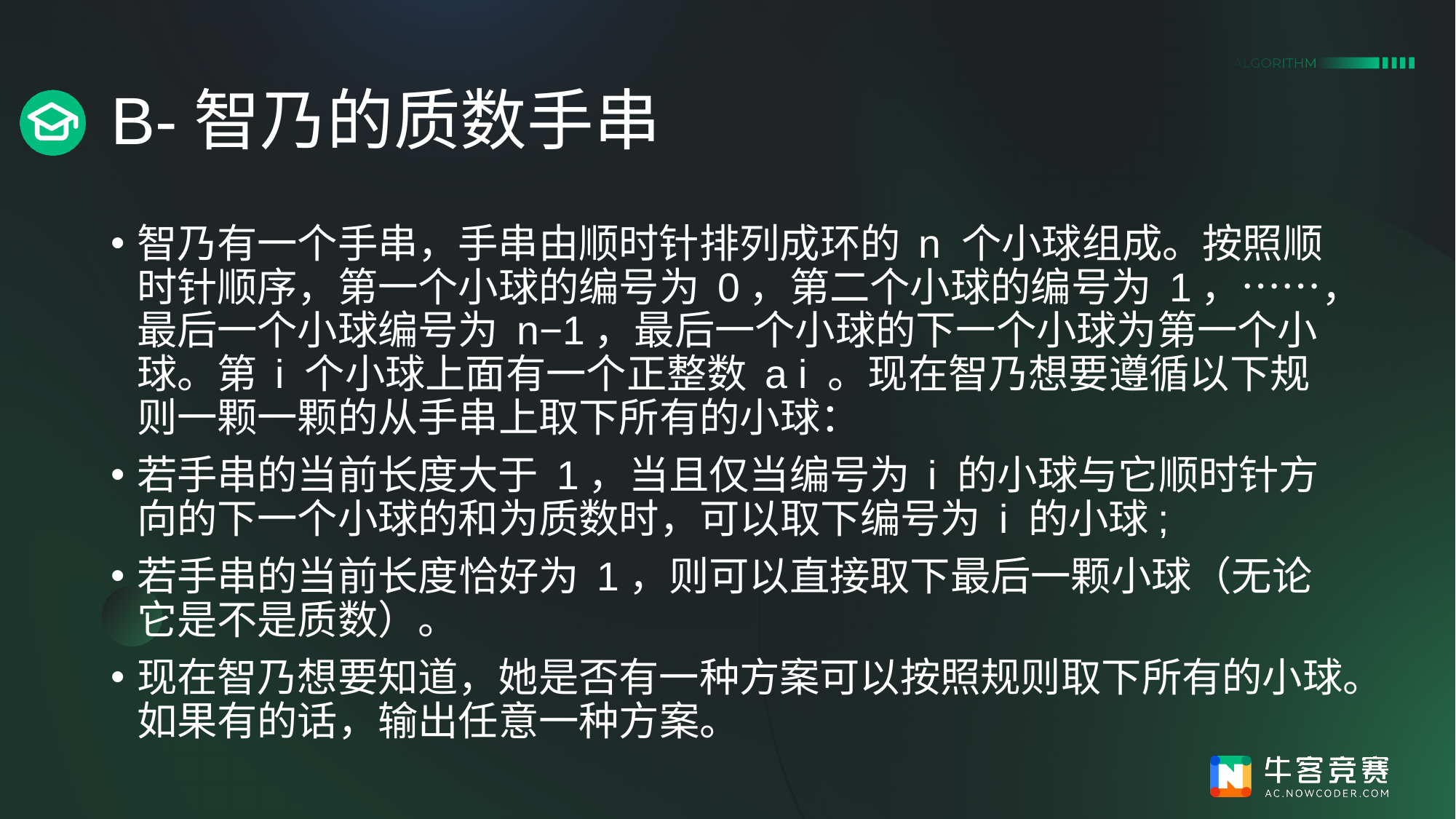

# B-智乃的质数手串
智乃有一个手串，手串由顺时针排列成环的 n 个小球组成。按照顺时针顺序，第一个小球的编号为 0，第二个小球的编号为 1，……，最后一个小球编号为 n−1，最后一个小球的下一个小球为第一个小球。第 i 个小球上面有一个正整数 a i​ 。现在智乃想要遵循以下规则一颗一颗的从手串上取下所有的小球：
若手串的当前长度大于 1，当且仅当编号为 i 的小球与它顺时针方向的下一个小球的和为质数时，可以取下编号为 i 的小球;
若手串的当前长度恰好为 1，则可以直接取下最后一颗小球（无论它是不是质数）。
现在智乃想要知道，她是否有一种方案可以按照规则取下所有的小球。如果有的话，输出任意一种方案。